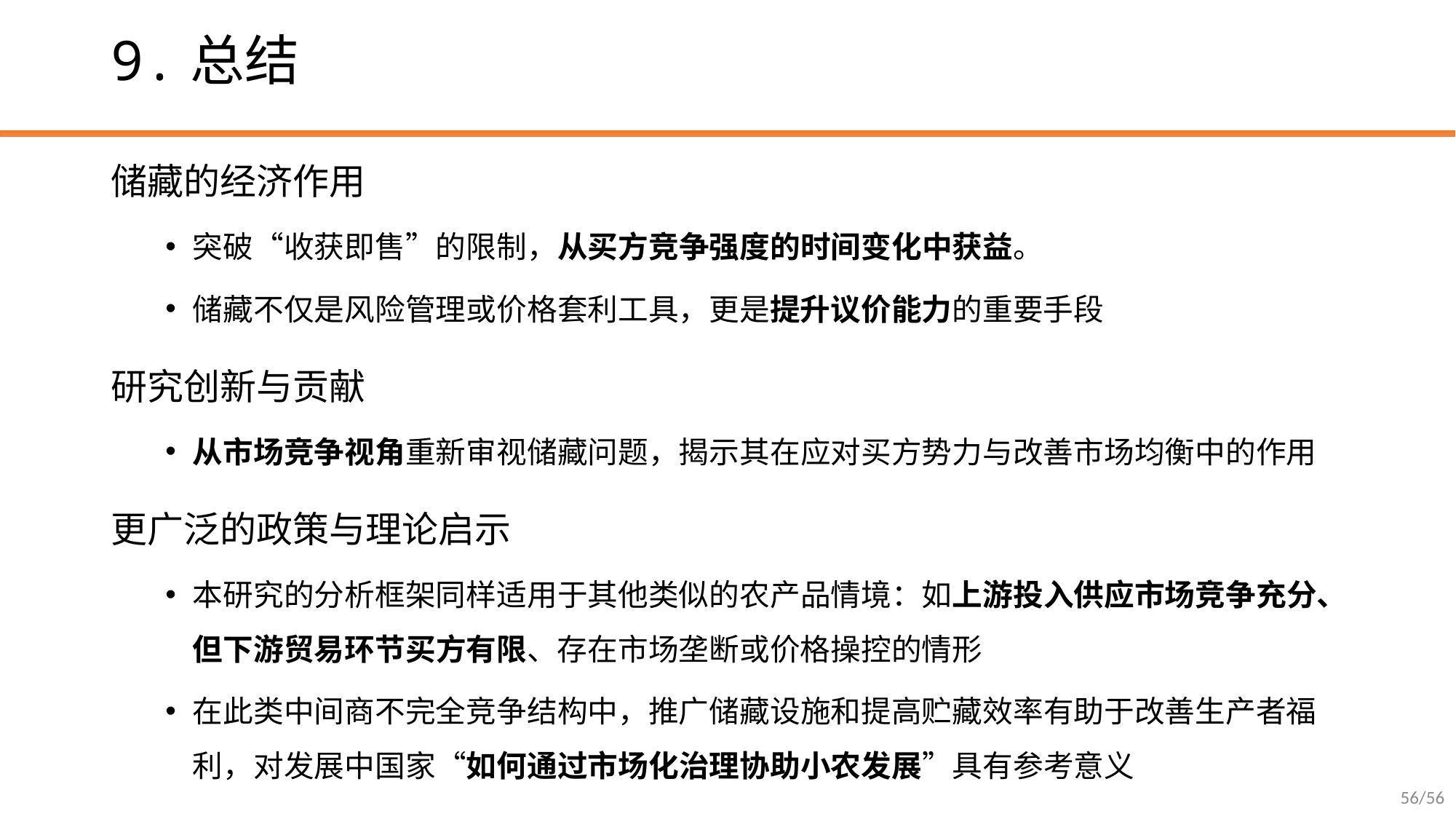

# 9.总结
储藏的经济作用
突破“收获即售”的限制，从买方竞争强度的时间变化中获益。
储藏不仅是风险管理或价格套利工具，更是提升议价能力的重要手段
研究创新与贡献
从市场竞争视角重新审视储藏问题，揭示其在应对买方势力与改善市场均衡中的作用
更广泛的政策与理论启示
本研究的分析框架同样适用于其他类似的农产品情境：如上游投入供应市场竞争充分、但下游贸易环节买方有限、存在市场垄断或价格操控的情形
在此类中间商不完全竞争结构中，推广储藏设施和提高贮藏效率有助于改善生产者福利，对发展中国家“如何通过市场化治理协助小农发展”具有参考意义